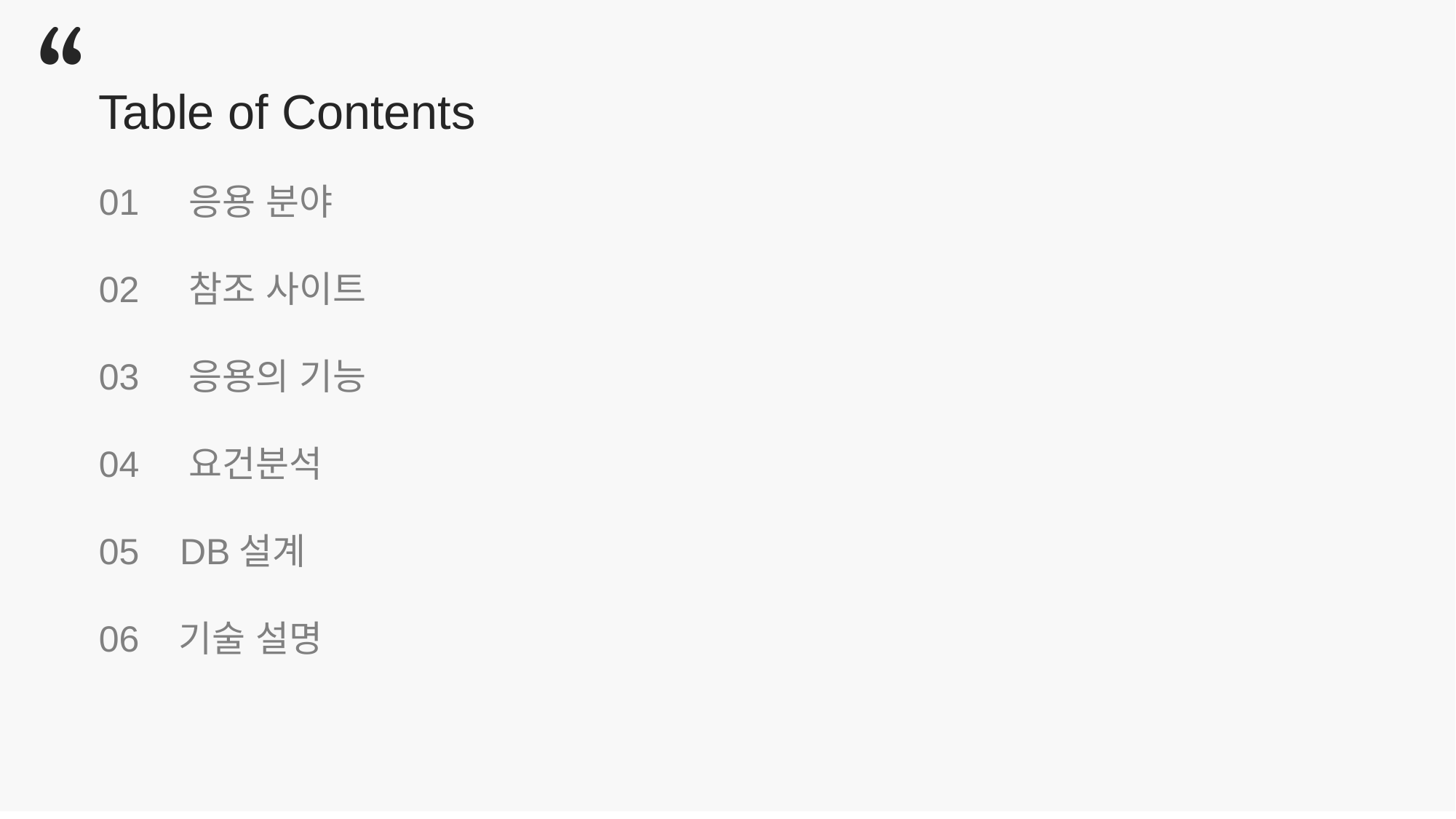

“

Table of Contents
01    응용 분야
02    참조 사이트
03    응용의 기능
04    요건분석
05    DB설계
06   기술 설명